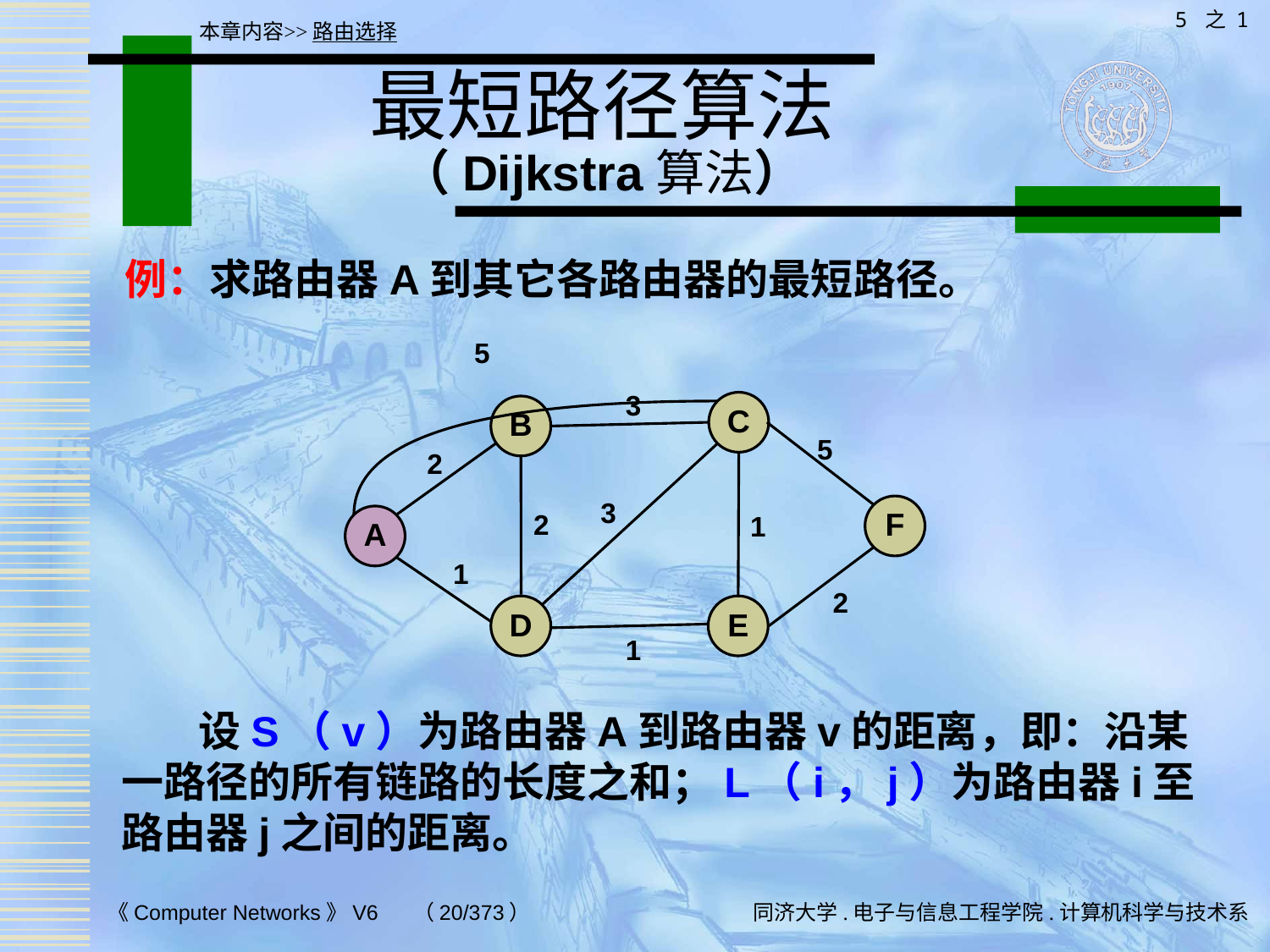

5 之 1
本章内容>>路由选择
# 最短路径算法 （Dijkstra算法）
例：求路由器A到其它各路由器的最短路径。
5
3
C
B
5
2
3
F
2
1
A
1
2
D
E
1
       设S（v）为路由器A到路由器v的距离，即：沿某一路径的所有链路的长度之和；L（i，j）为路由器i至路由器j之间的距离。